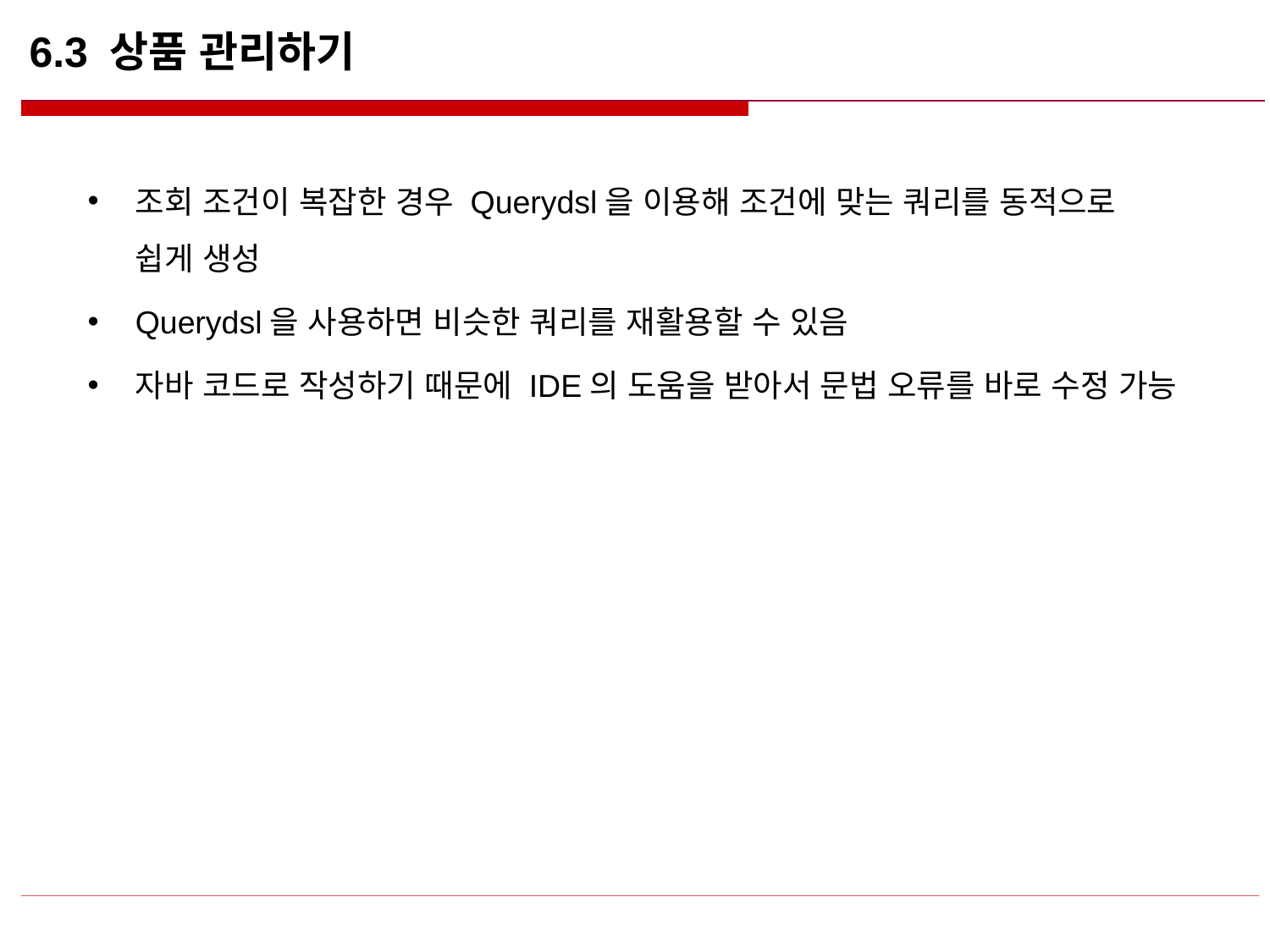

# 6.3 상품 관리하기
조회 조건이 복잡한 경우 Querydsl을 이용해 조건에 맞는 쿼리를 동적으로 쉽게 생성
Querydsl을 사용하면 비슷한 쿼리를 재활용할 수 있음
자바 코드로 작성하기 때문에 IDE의 도움을 받아서 문법 오류를 바로 수정 가능